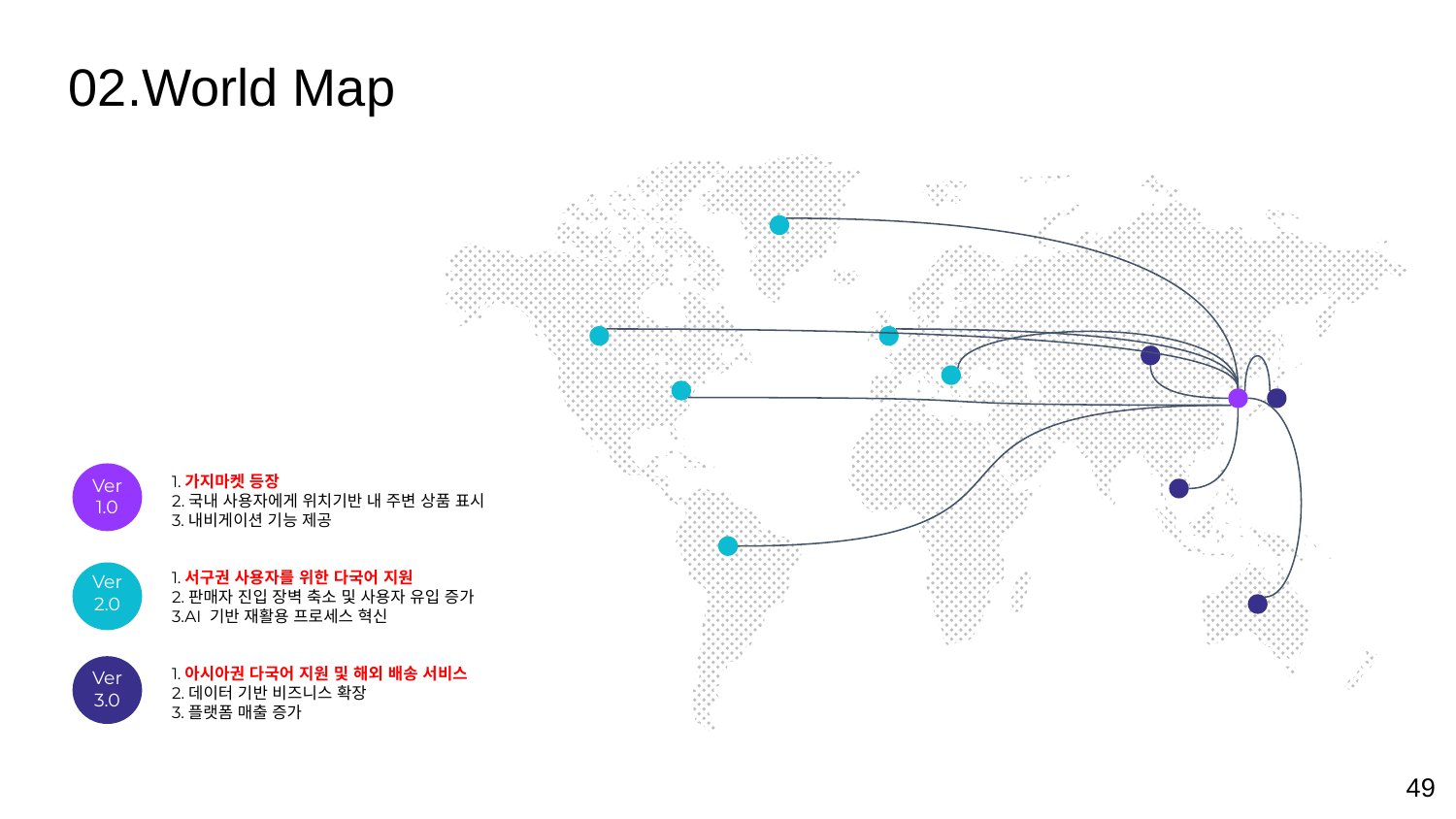

02.World Map

1.가지마켓 등장
2.국내 사용자에게 위치기반 내 주변 상품 표시
3.내비게이션 기능 제공
Ver 1.0

1.서구권 사용자를 위한 다국어 지원
2.판매자 진입 장벽 축소 및 사용자 유입 증가
3.AI 기반 재활용 프로세스 혁신

Ver 2.0

1.아시아권 다국어 지원 및 해외 배송 서비스
2.데이터 기반 비즈니스 확장
3.플랫폼 매출 증가
Ver 3.0

49